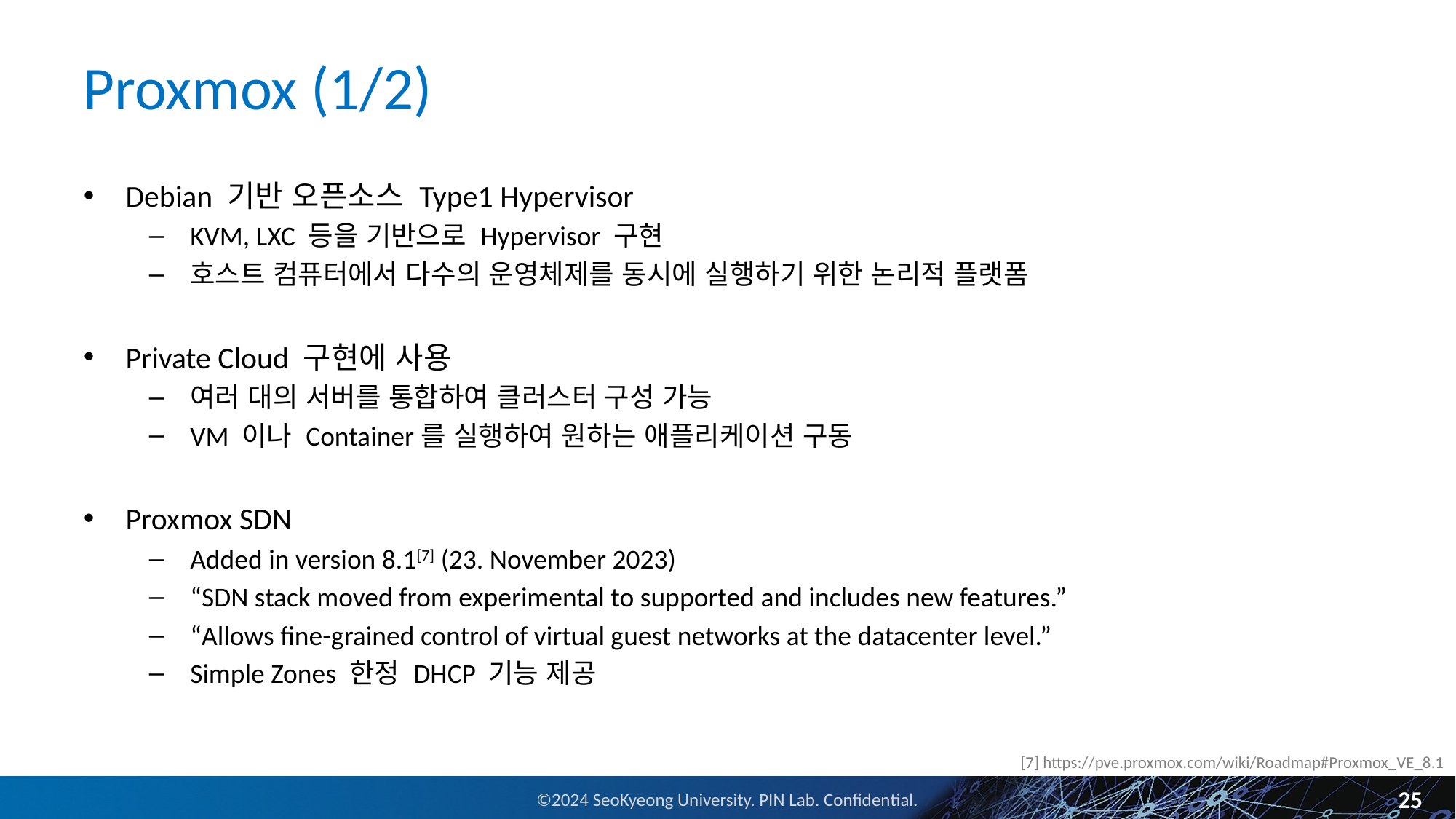

# Proxmox (1/2)
Debian 기반 오픈소스 Type1 Hypervisor
KVM, LXC 등을 기반으로 Hypervisor 구현
호스트 컴퓨터에서 다수의 운영체제를 동시에 실행하기 위한 논리적 플랫폼

Private Cloud 구현에 사용
여러 대의 서버를 통합하여 클러스터 구성 가능
VM 이나 Container를 실행하여 원하는 애플리케이션 구동

Proxmox SDN
Added in version 8.1[7] (23. November 2023)
“SDN stack moved from experimental to supported and includes new features.”
“Allows fine-grained control of virtual guest networks at the datacenter level.”
Simple Zones 한정 DHCP 기능 제공

[7] https://pve.proxmox.com/wiki/Roadmap#Proxmox_VE_8.1
25